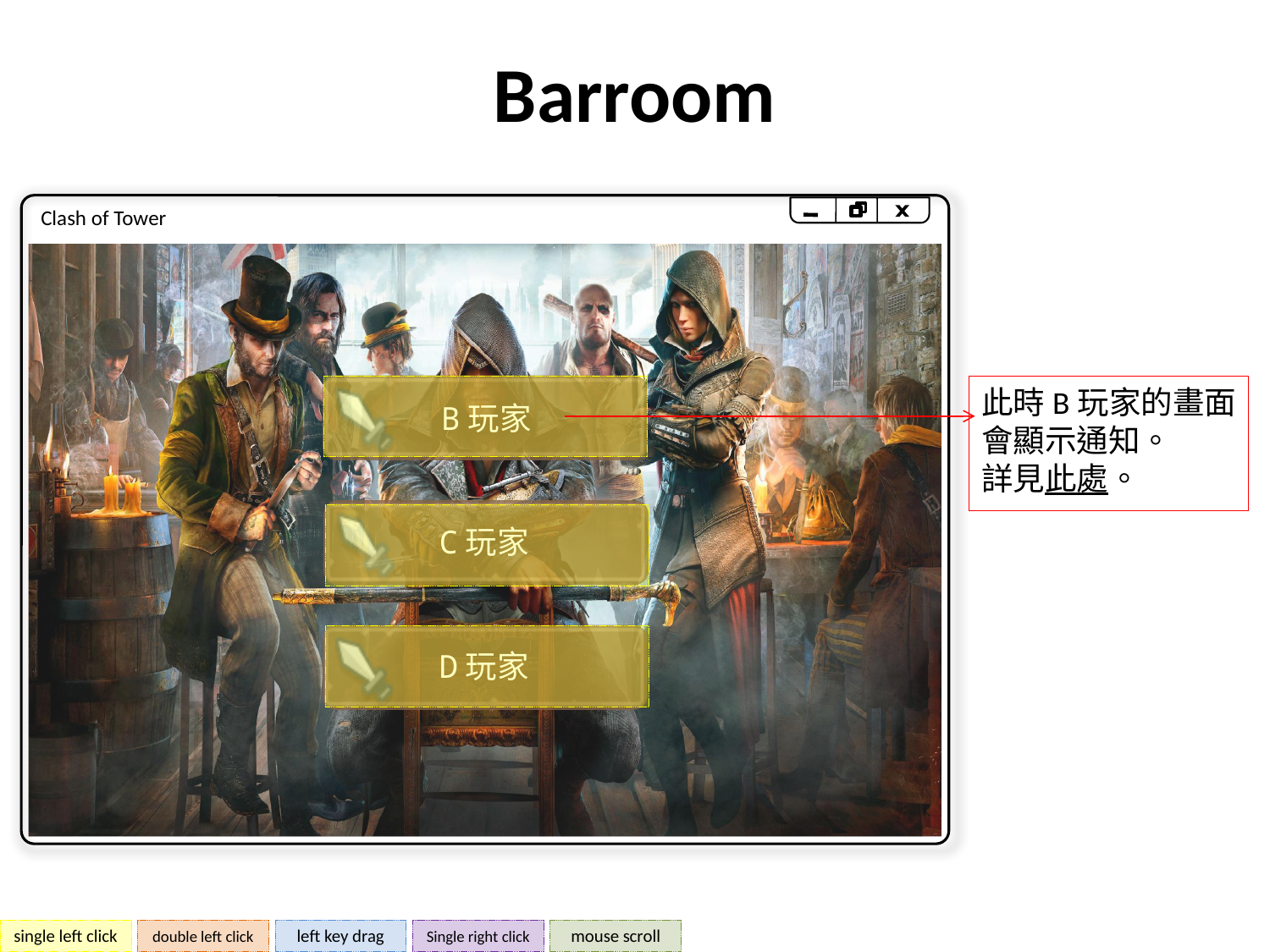

Barroom

Clash of Tower

此時B玩家的畫面
會顯示通知。
詳見此處。
B玩家

C玩家

D玩家
single left click
double left click
left key drag
Single right click
mouse scroll